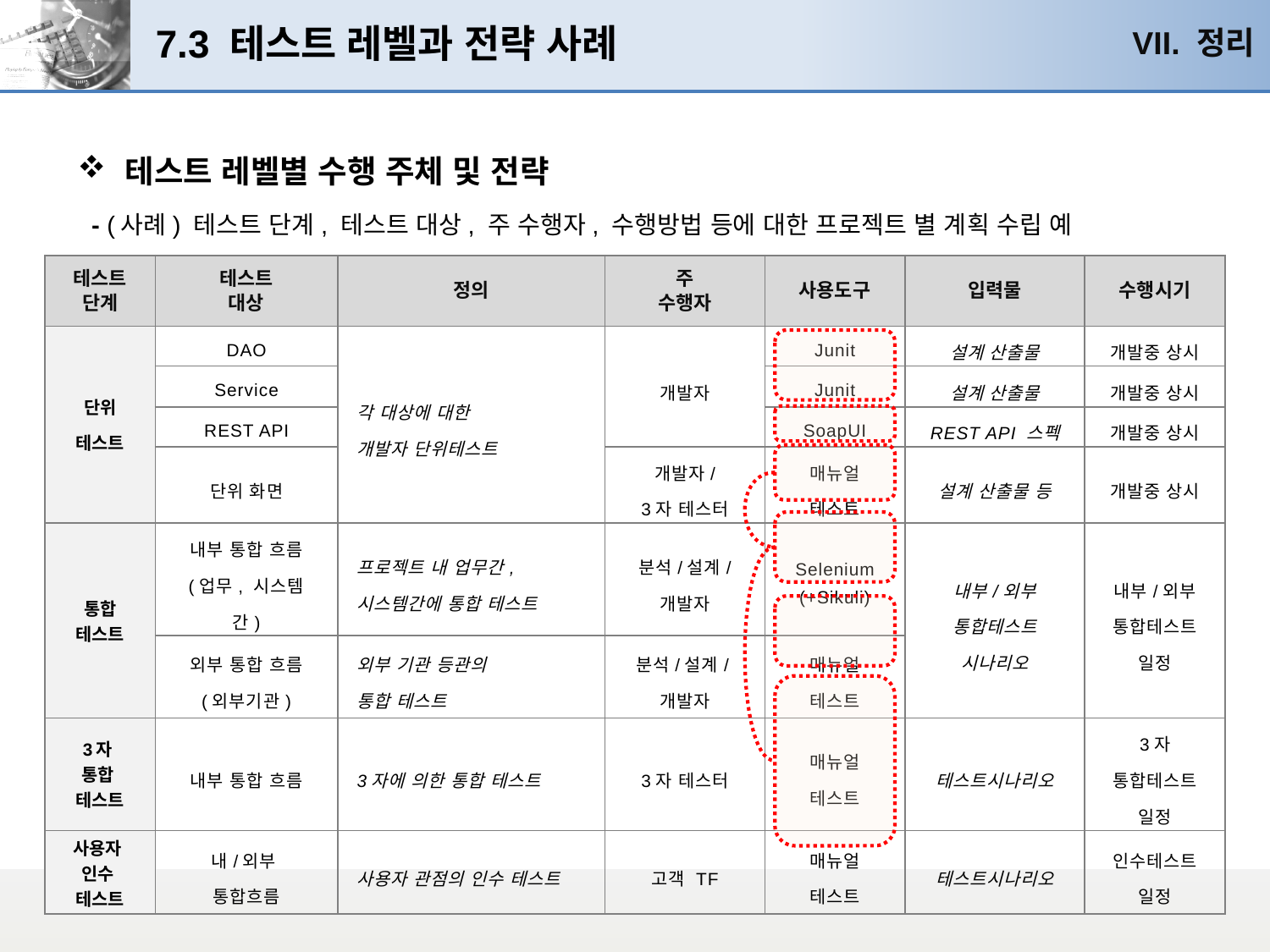

# 7.3 테스트 레벨과 전략 사례
VII. 정리
테스트 레벨별 수행 주체 및 전략
  - (사례) 테스트 단계, 테스트 대상, 주 수행자, 수행방법 등에 대한 프로젝트 별 계획 수립 예
| 테스트 단계 | 테스트 대상 | 정의 | 주 수행자 | 사용도구 | 입력물 | 수행시기 |
| --- | --- | --- | --- | --- | --- | --- |
| 단위 테스트 | DAO | 각 대상에 대한 개발자 단위테스트 | 개발자 | Junit | 설계 산출물 | 개발중 상시 |
|  | Service |  |  | Junit | 설계 산출물 | 개발중 상시 |
|  | REST API |  |  | SoapUI | REST API 스펙 | 개발중 상시 |
|  | 단위 화면 |  | 개발자/ 3자 테스터 | 매뉴얼 테스트 | 설계 산출물 등 | 개발중 상시 |
| 통합 테스트 | 내부 통합 흐름 (업무, 시스템간) | 프로젝트 내 업무간, 시스템간에 통합 테스트 | 분석/설계/ 개발자 | Selenium (+Sikuli) | 내부/외부 통합테스트 시나리오 | 내부/외부 통합테스트 일정 |
|  | 외부 통합 흐름 (외부기관) | 외부 기관 등관의 통합 테스트 | 분석/설계/개발자 | 매뉴얼 테스트 |  |  |
| 3자 통합 테스트 | 내부 통합 흐름 | 3자에 의한 통합 테스트 | 3자 테스터 | 매뉴얼 테스트 | 테스트시나리오 | 3자 통합테스트 일정 |
| 사용자 인수 테스트 | 내/외부 통합흐름 | 사용자 관점의 인수 테스트 | 고객 TF | 매뉴얼 테스트 | 테스트시나리오 | 인수테스트 일정 |